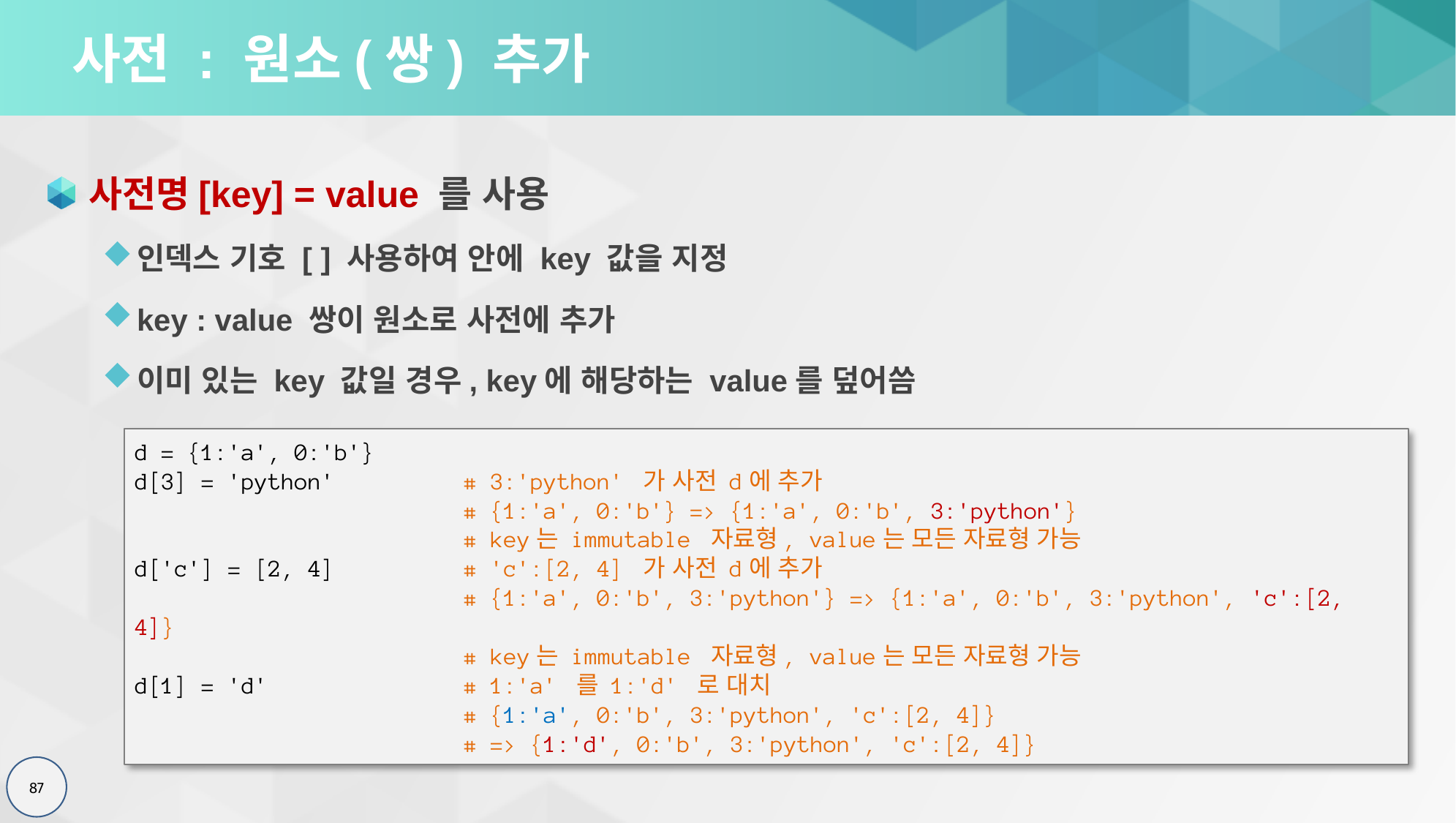

# 사전 : 원소(쌍) 추가
사전명[key] = value 를 사용
인덱스 기호 [ ] 사용하여 안에 key 값을 지정
key : value 쌍이 원소로 사전에 추가
이미 있는 key 값일 경우, key에 해당하는 value를 덮어씀
d = {1:'a', 0:'b'}
d[3] = 'python'		# 3:'python' 가 사전 d에 추가
			# {1:'a', 0:'b'} => {1:'a', 0:'b', 3:'python'}
			# key는 immutable 자료형, value는 모든 자료형 가능
d['c'] = [2, 4]		# 'c':[2, 4] 가 사전 d에 추가
			# {1:'a', 0:'b', 3:'python'} => {1:'a', 0:'b', 3:'python', 'c':[2, 4]}
			# key는 immutable 자료형, value는 모든 자료형 가능
d[1] = 'd'		# 1:'a' 를 1:'d' 로 대치
			# {1:'a', 0:'b', 3:'python', 'c':[2, 4]}
			# => {1:'d', 0:'b', 3:'python', 'c':[2, 4]}